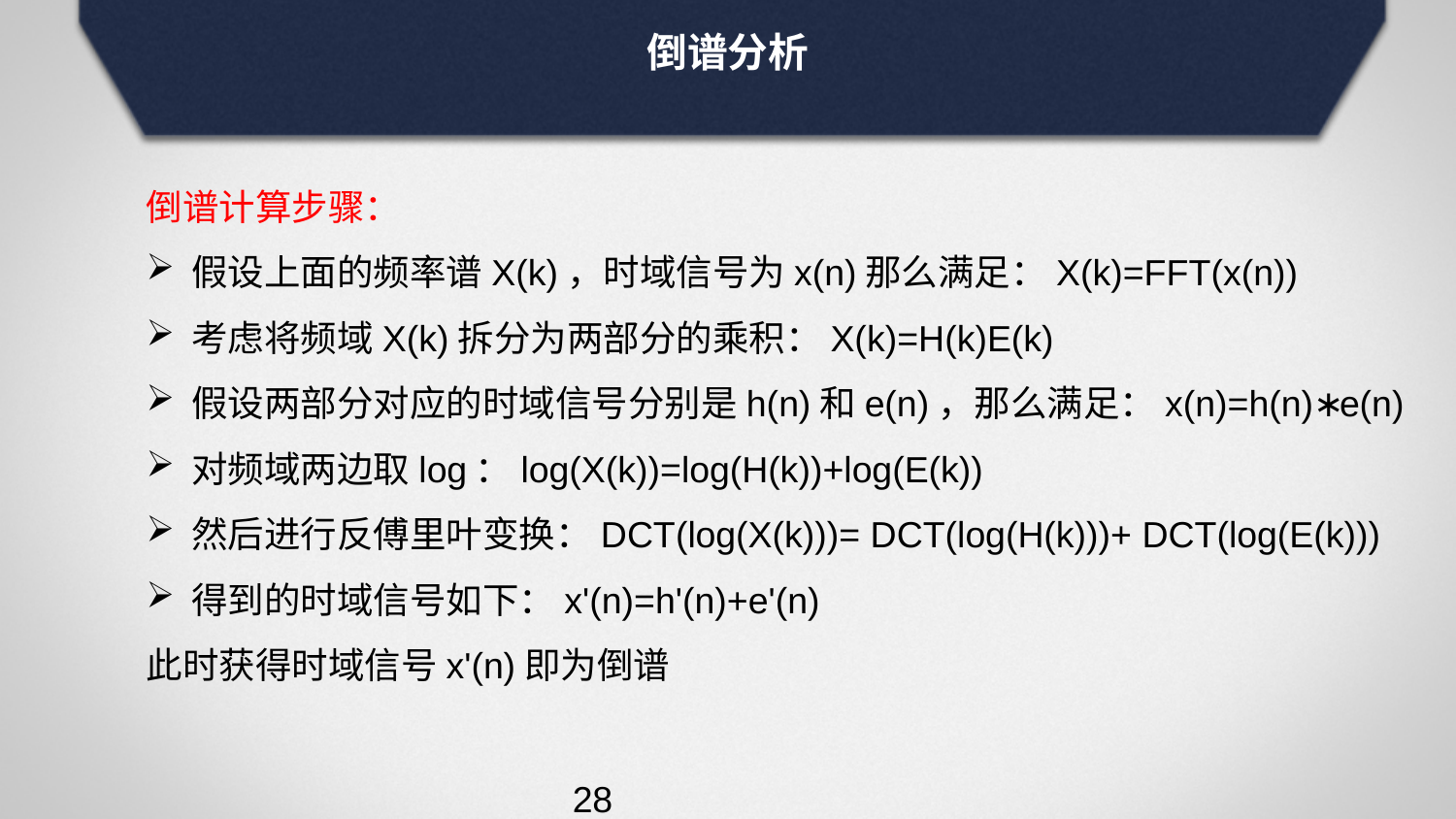

倒谱分析
倒谱计算步骤：
假设上面的频率谱X(k)，时域信号为x(n)那么满足：X(k)=FFT(x(n))
考虑将频域X(k)拆分为两部分的乘积：X(k)=H(k)E(k)
假设两部分对应的时域信号分别是h(n)和e(n)，那么满足：x(n)=h(n)∗e(n)
对频域两边取log：log(X(k))=log(H(k))+log(E(k))
然后进行反傅里叶变换：DCT(log(X(k)))= DCT(log(H(k)))+ DCT(log(E(k)))
得到的时域信号如下：x'(n)=h'(n)+e'(n)
此时获得时域信号x'(n)即为倒谱
28